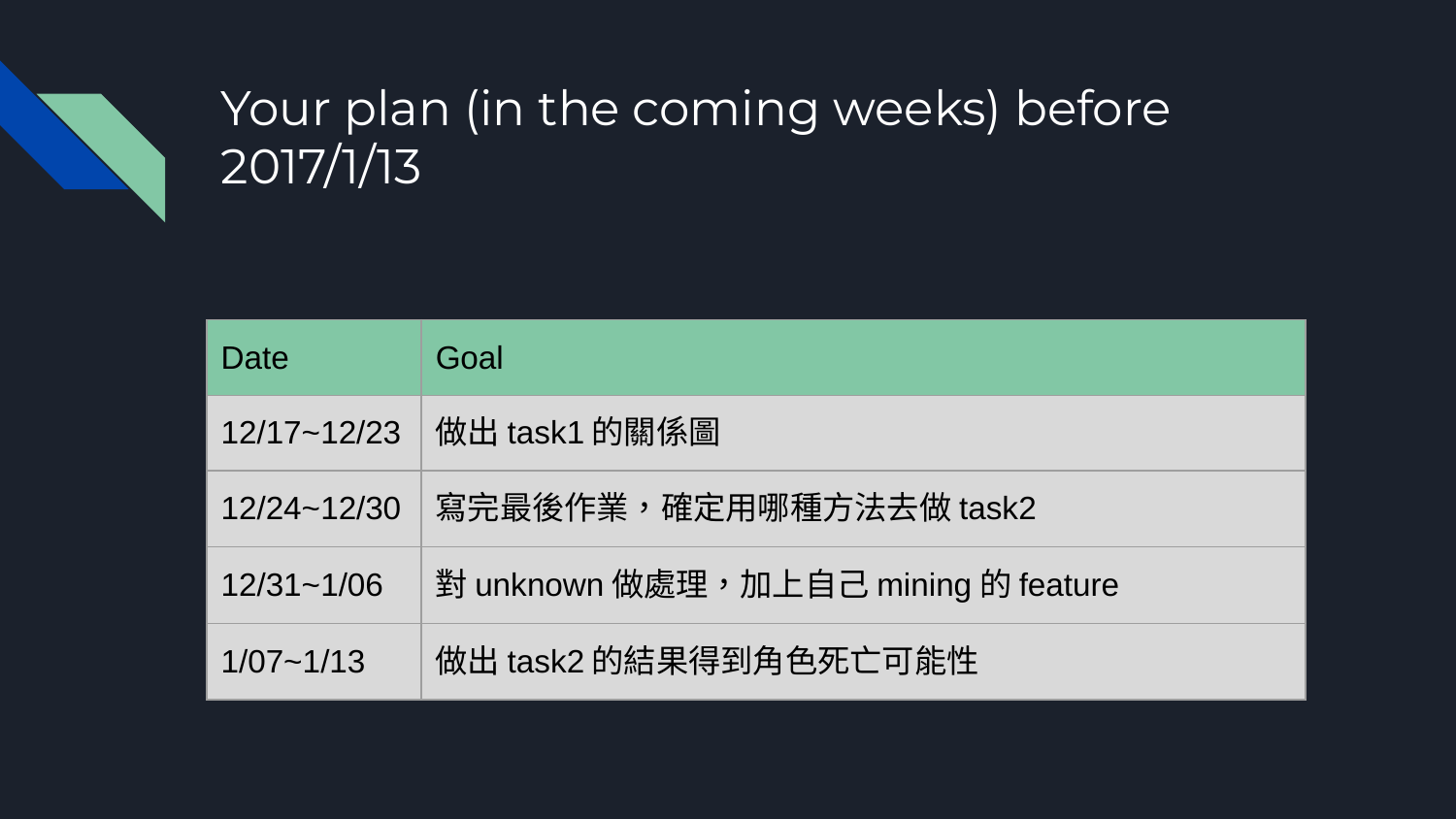

# Your plan (in the coming weeks) before 2017/1/13
| Date | Goal |
| --- | --- |
| 12/17~12/23 | 做出task1的關係圖 |
| 12/24~12/30 | 寫完最後作業，確定用哪種方法去做task2 |
| 12/31~1/06 | 對unknown做處理，加上自己mining的feature |
| 1/07~1/13 | 做出task2的結果得到角色死亡可能性 |